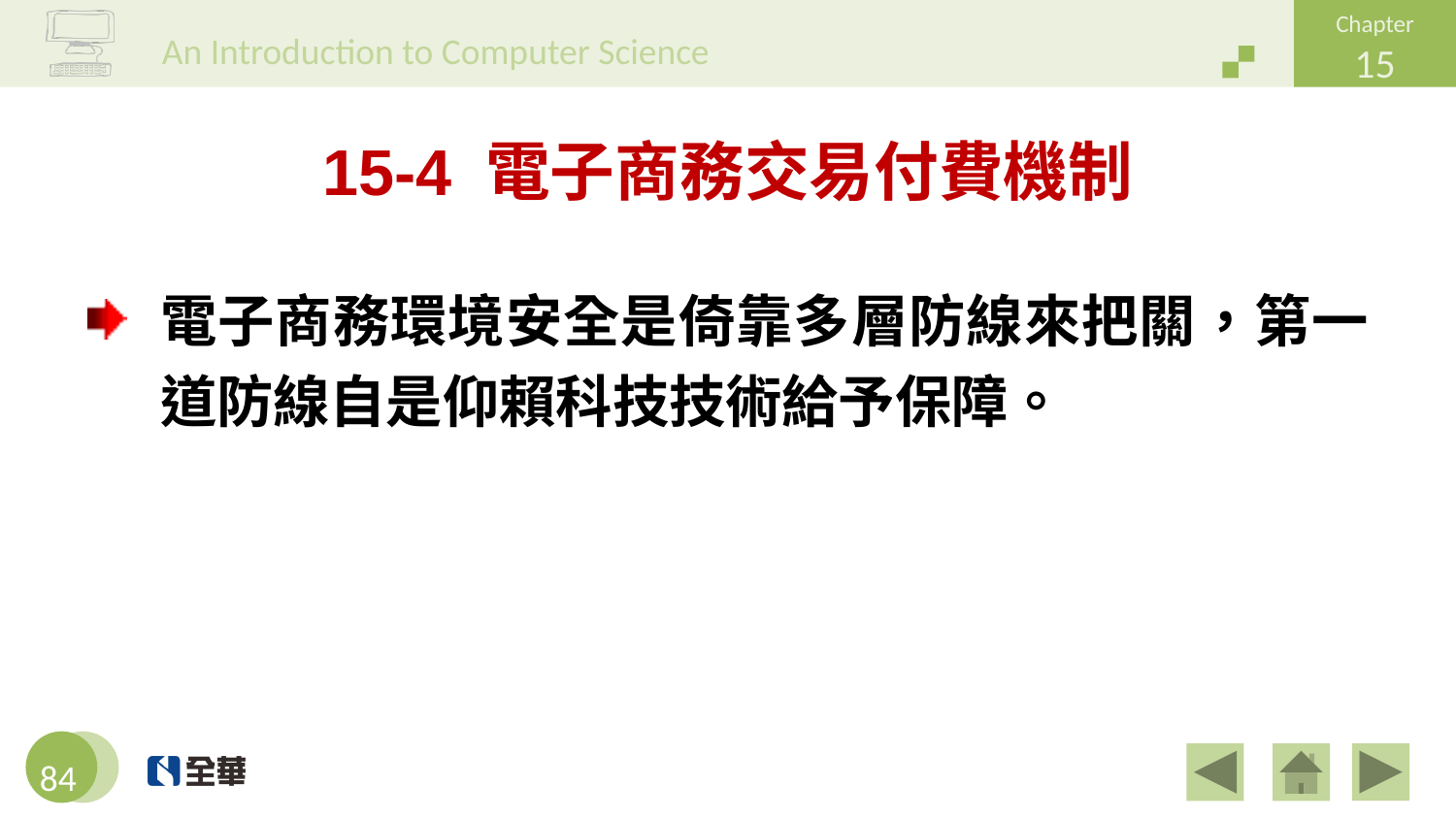

# 15-4 電子商務交易付費機制
電子商務環境安全是倚靠多層防線來把關，第一道防線自是仰賴科技技術給予保障。